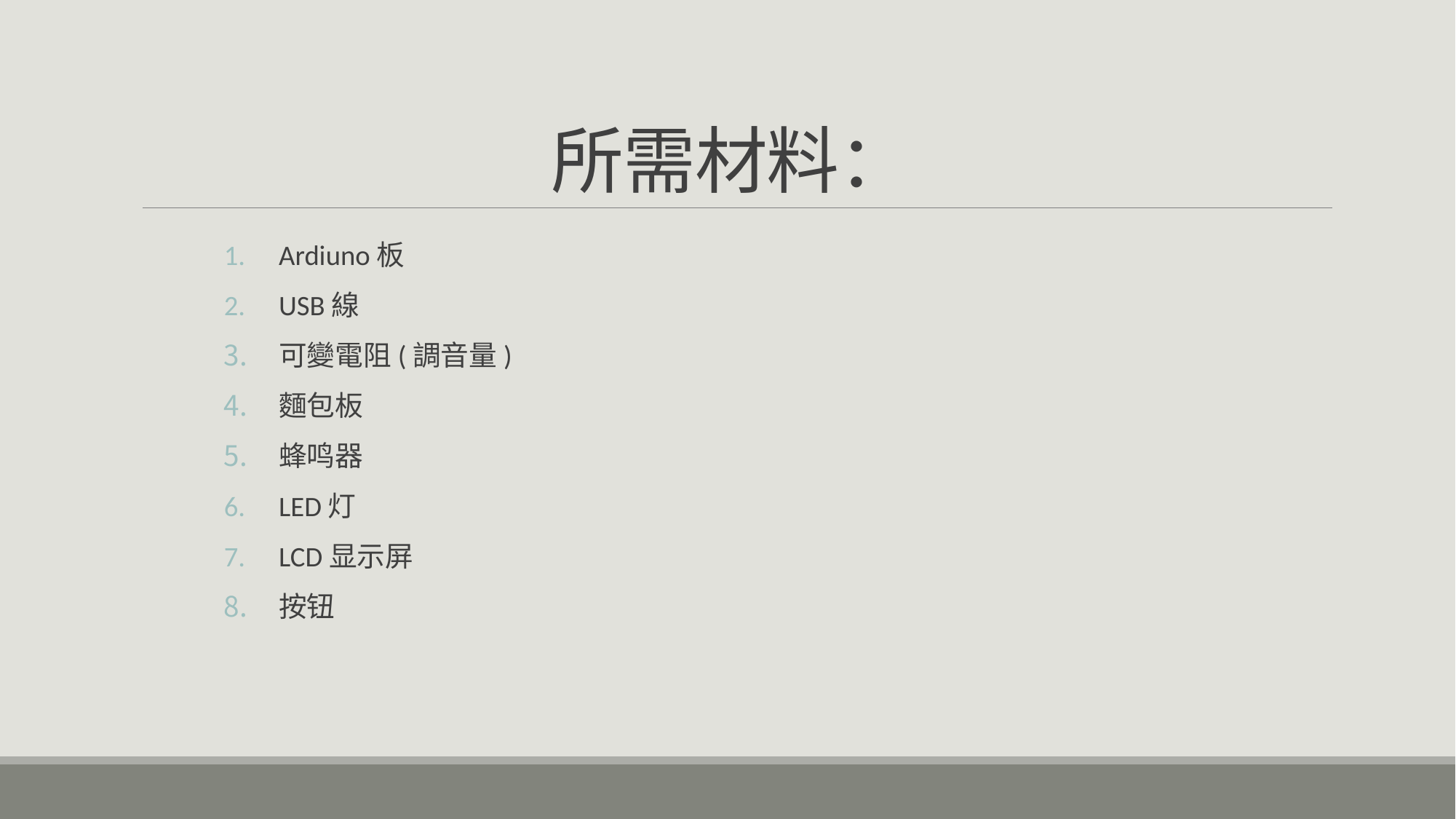

# 所需材料：

Ardiuno板
USB線
可變電阻(調音量)
麵包板
蜂鸣器
LED灯
LCD显示屏
按钮